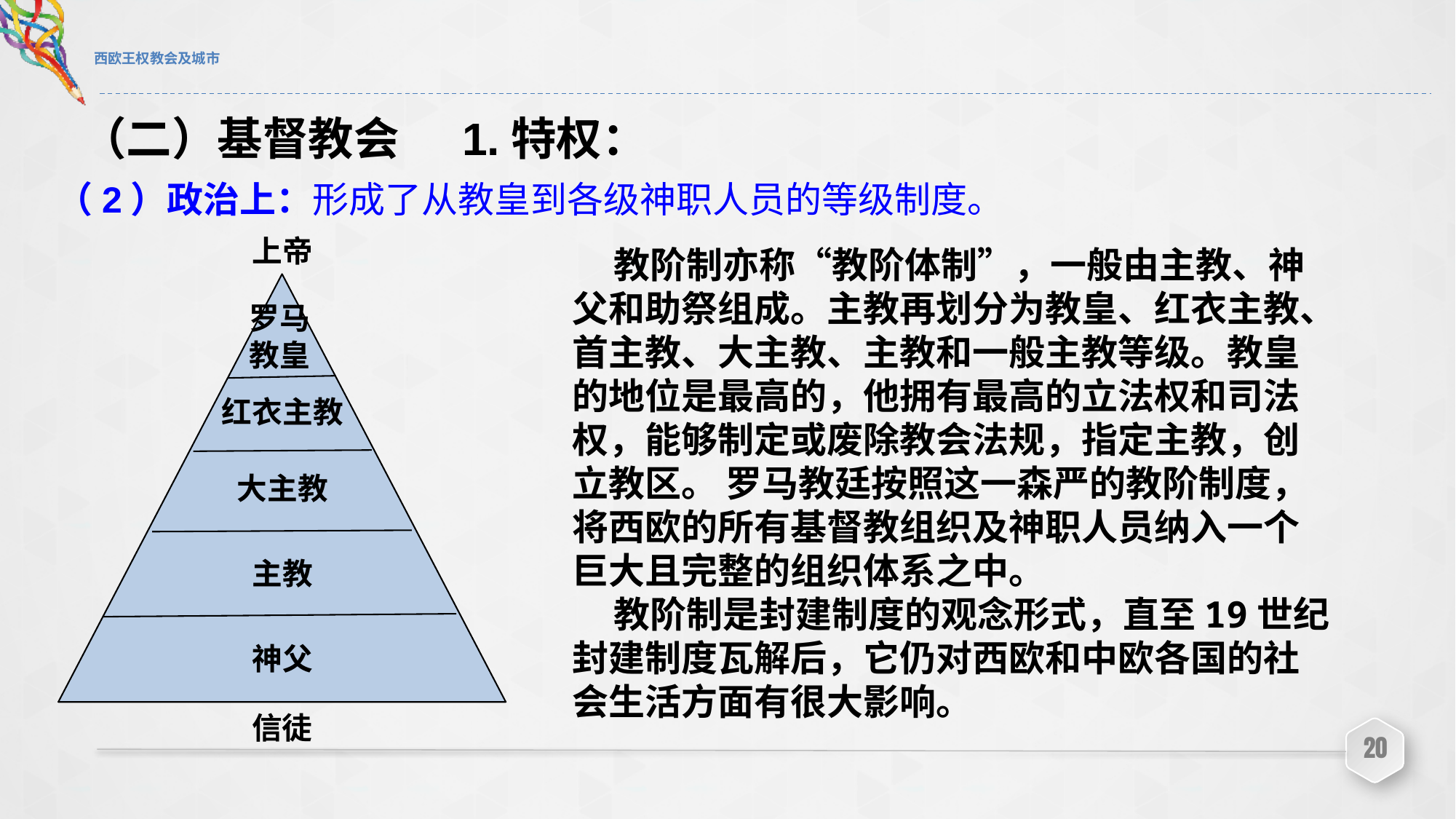

# 西欧王权教会及城市
（二）基督教会     1.特权：
（2）政治上：形成了从教皇到各级神职人员的等级制度。
上帝
    教阶制亦称“教阶体制”，一般由主教、神父和助祭组成。主教再划分为教皇、红衣主教、首主教、大主教、主教和一般主教等级。教皇的地位是最高的，他拥有最高的立法权和司法权，能够制定或废除教会法规，指定主教，创立教区。 罗马教廷按照这一森严的教阶制度，将西欧的所有基督教组织及神职人员纳入一个巨大且完整的组织体系之中。
    教阶制是封建制度的观念形式，直至19世纪封建制度瓦解后，它仍对西欧和中欧各国的社会生活方面有很大影响。

罗马
教皇
红衣主教
大主教
主教
神父
信徒
20